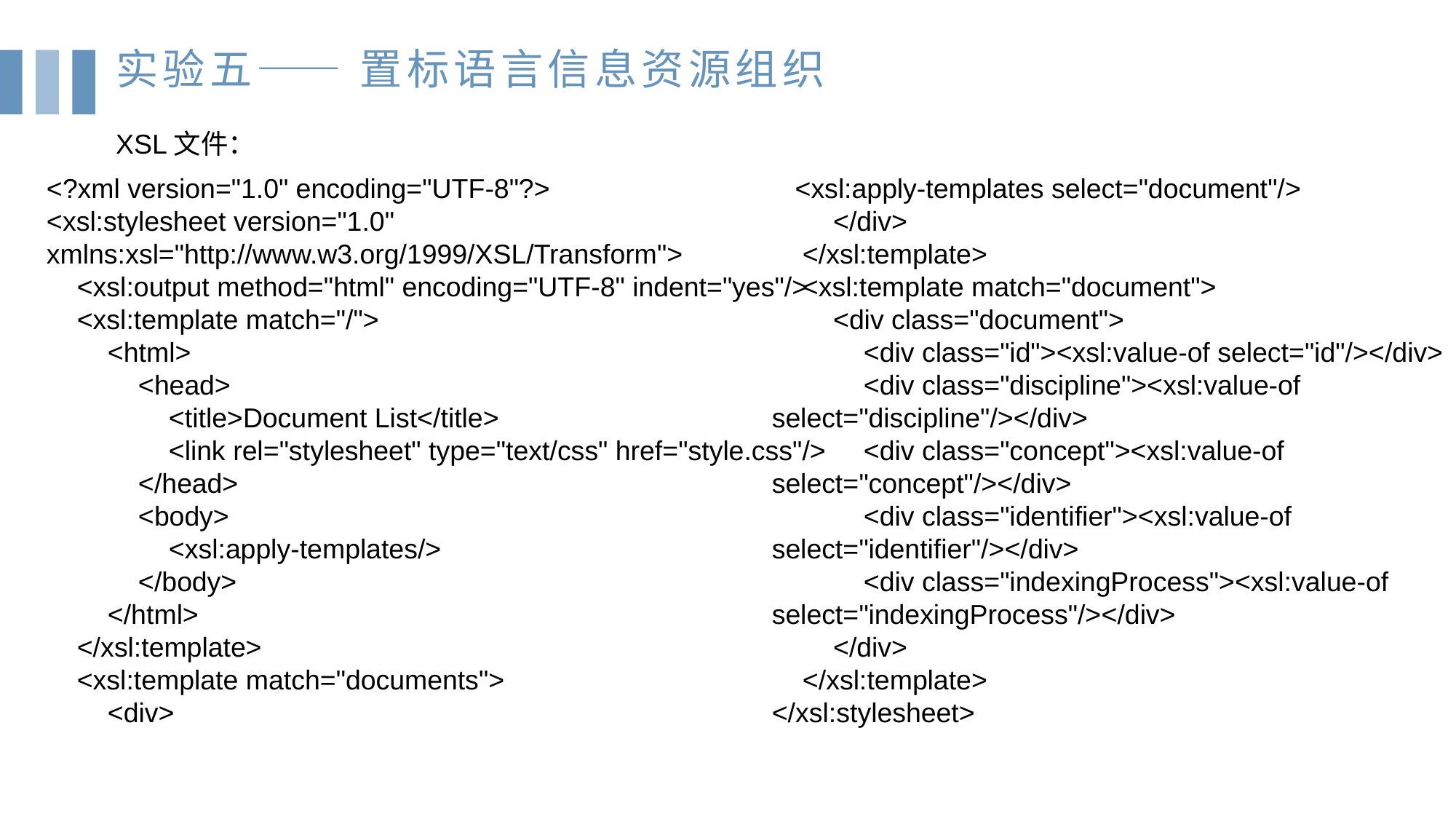

实验五—— 置标语言信息资源组织

XSL文件：

<?xml version="1.0" encoding="UTF-8"?><xsl:stylesheet version="1.0" xmlns:xsl="http://www.w3.org/1999/XSL/Transform">    <xsl:output method="html" encoding="UTF-8" indent="yes"/>    <xsl:template match="/">        <html>            <head>                <title>Document List</title>                <link rel="stylesheet" type="text/css" href="style.css"/>            </head>            <body>                <xsl:apply-templates/>            </body>        </html>    </xsl:template>    <xsl:template match="documents">        <div>
   <xsl:apply-templates select="document"/>        </div>    </xsl:template>    <xsl:template match="document">        <div class="document">            <div class="id"><xsl:value-of select="id"/></div>            <div class="discipline"><xsl:value-of select="discipline"/></div>            <div class="concept"><xsl:value-of select="concept"/></div>            <div class="identifier"><xsl:value-of select="identifier"/></div>            <div class="indexingProcess"><xsl:value-of select="indexingProcess"/></div>        </div>    </xsl:template></xsl:stylesheet>